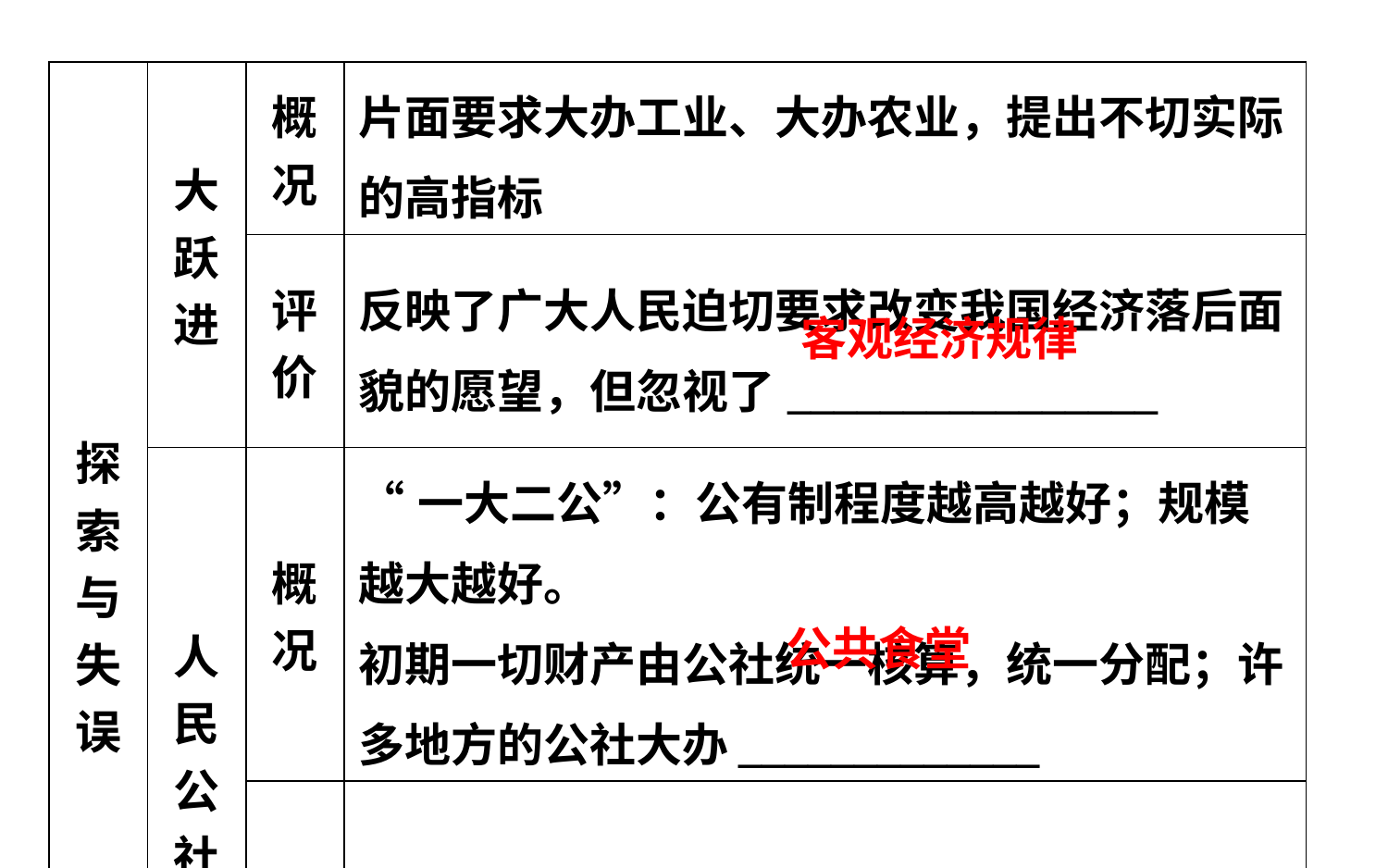

| 探索与失误 | 大跃进 | 概况 | 片面要求大办工业、大办农业，提出不切实际的高指标 |
| --- | --- | --- | --- |
|  |  | 评价 | 反映了广大人民迫切要求改变我国经济落后面貌的愿望，但忽视了\_\_\_\_\_\_\_\_\_\_\_\_\_\_\_\_ |
|  | 人民公社化 | 概况 | “一大二公”：公有制程度越高越好；规模越大越好。 初期一切财产由公社统一核算，统一分配；许多地方的公社大办\_\_\_\_\_\_\_\_\_\_\_\_\_ |
|  |  | 后果 | 超越了历史发展阶段，导致1959～1961年的经济困难 |
客观经济规律
公共食堂